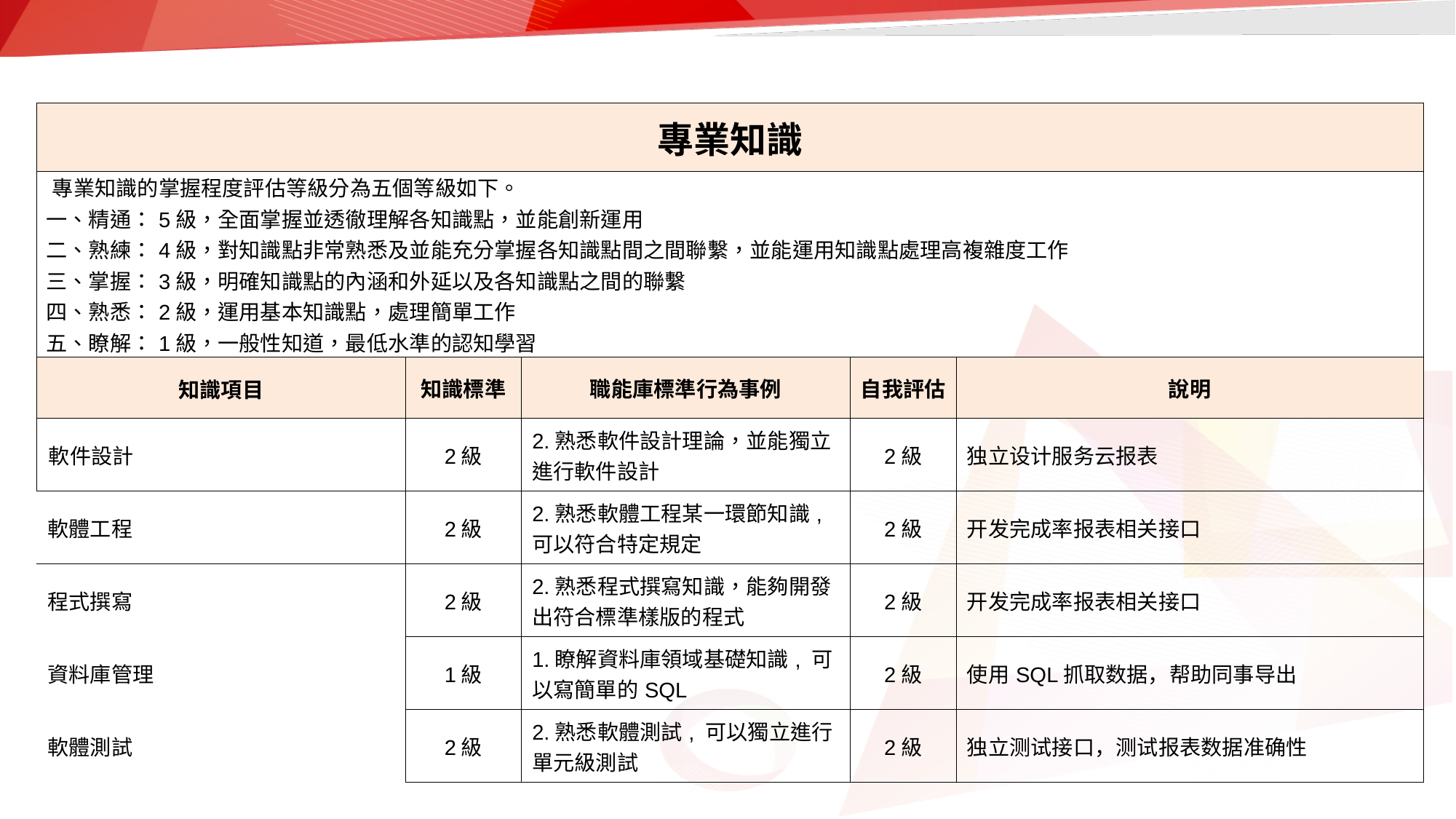

| 專業知識 |  |  |  |  |
| --- | --- | --- | --- | --- |
| 專業知識的掌握程度評估等級分為五個等級如下。 一、精通：5級，全面掌握並透徹理解各知識點，並能創新運用 二、熟練：4級，對知識點非常熟悉及並能充分掌握各知識點間之間聯繫，並能運用知識點處理高複雜度工作 三、掌握：3級，明確知識點的內涵和外延以及各知識點之間的聯繫 四、熟悉：2級，運用基本知識點，處理簡單工作 五、瞭解：1級，一般性知道，最低水準的認知學習 |  |  |  |  |
| 知識項目 | 知識標準 | 職能庫標準行為事例 | 自我評估 | 說明 |
| 軟件設計 | 2級 | 2.熟悉軟件設計理論，並能獨立進行軟件設計 | 2級 | 独立设计服务云报表 |
| 軟體工程 | 2級 | 2.熟悉軟體工程某一環節知識, 可以符合特定規定 | 2級 | 开发完成率报表相关接口 |
| 程式撰寫 | 2級 | 2.熟悉程式撰寫知識，能夠開發出符合標準樣版的程式 | 2級 | 开发完成率报表相关接口 |
| 資料庫管理 | 1級 | 1.瞭解資料庫領域基礎知識, 可以寫簡單的SQL | 2級 | 使用SQL抓取数据，帮助同事导出 |
| 軟體測試 | 2級 | 2.熟悉軟體測試, 可以獨立進行單元級測試 | 2級 | 独立测试接口，测试报表数据准确性 |